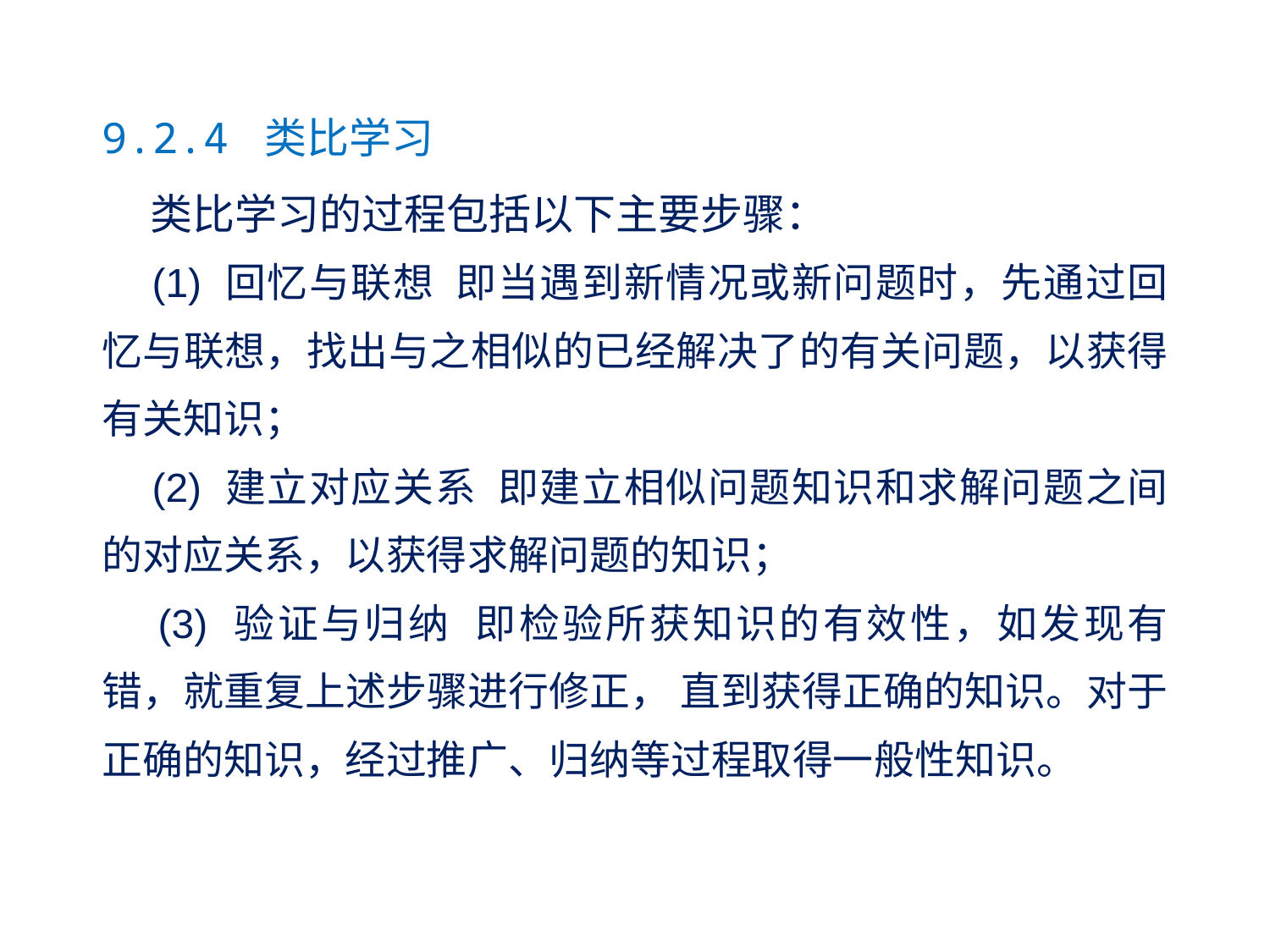

9.2.4 类比学习
    类比学习的过程包括以下主要步骤：
    (1) 回忆与联想  即当遇到新情况或新问题时，先通过回忆与联想，找出与之相似的已经解决了的有关问题，以获得有关知识；
    (2) 建立对应关系  即建立相似问题知识和求解问题之间的对应关系，以获得求解问题的知识；
    (3) 验证与归纳  即检验所获知识的有效性，如发现有错，就重复上述步骤进行修正， 直到获得正确的知识。对于正确的知识，经过推广、归纳等过程取得一般性知识。